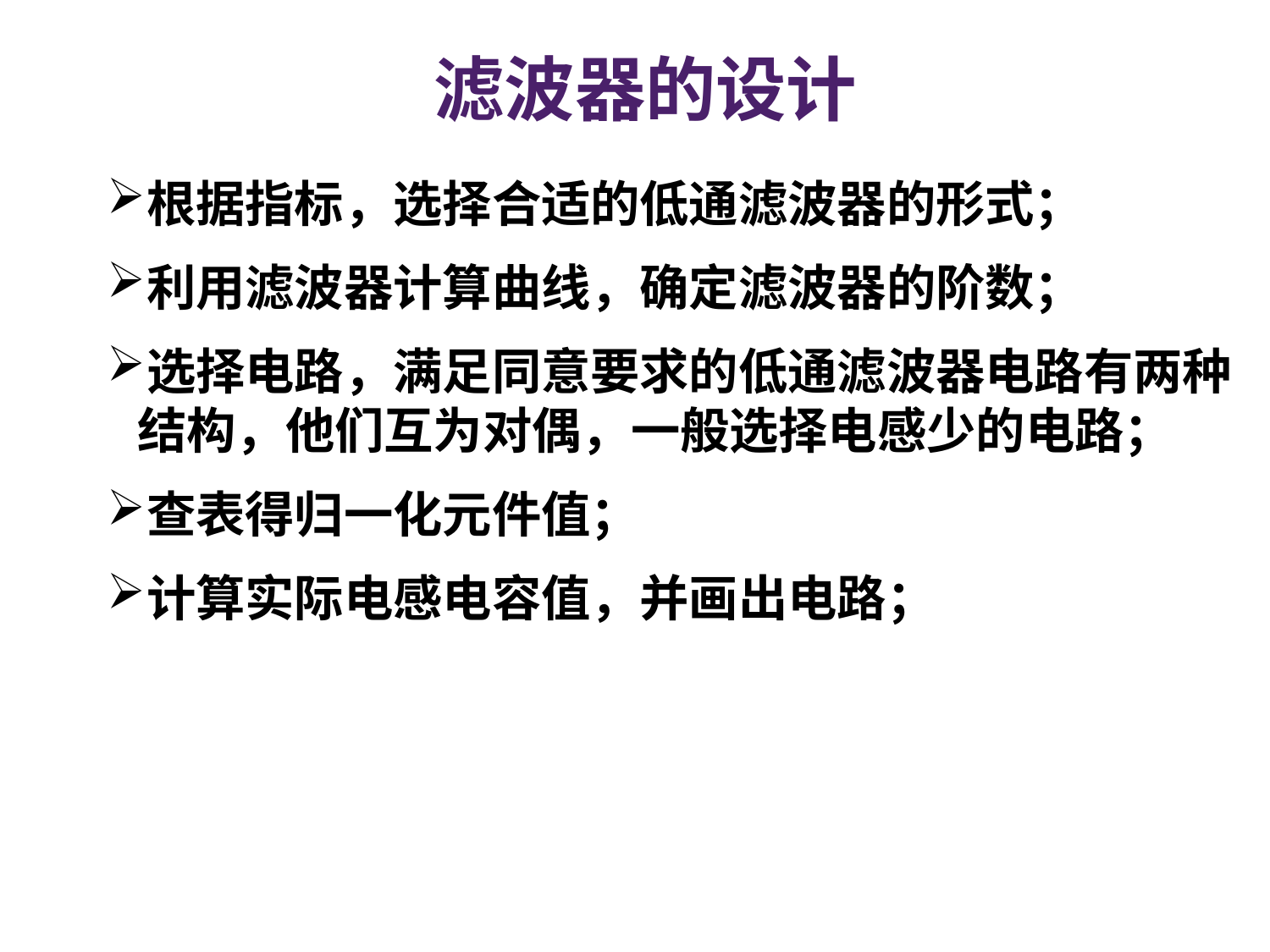

# 滤波器的设计
根据指标，选择合适的低通滤波器的形式；
利用滤波器计算曲线，确定滤波器的阶数；
选择电路，满足同意要求的低通滤波器电路有两种结构，他们互为对偶，一般选择电感少的电路；
查表得归一化元件值；
计算实际电感电容值，并画出电路；